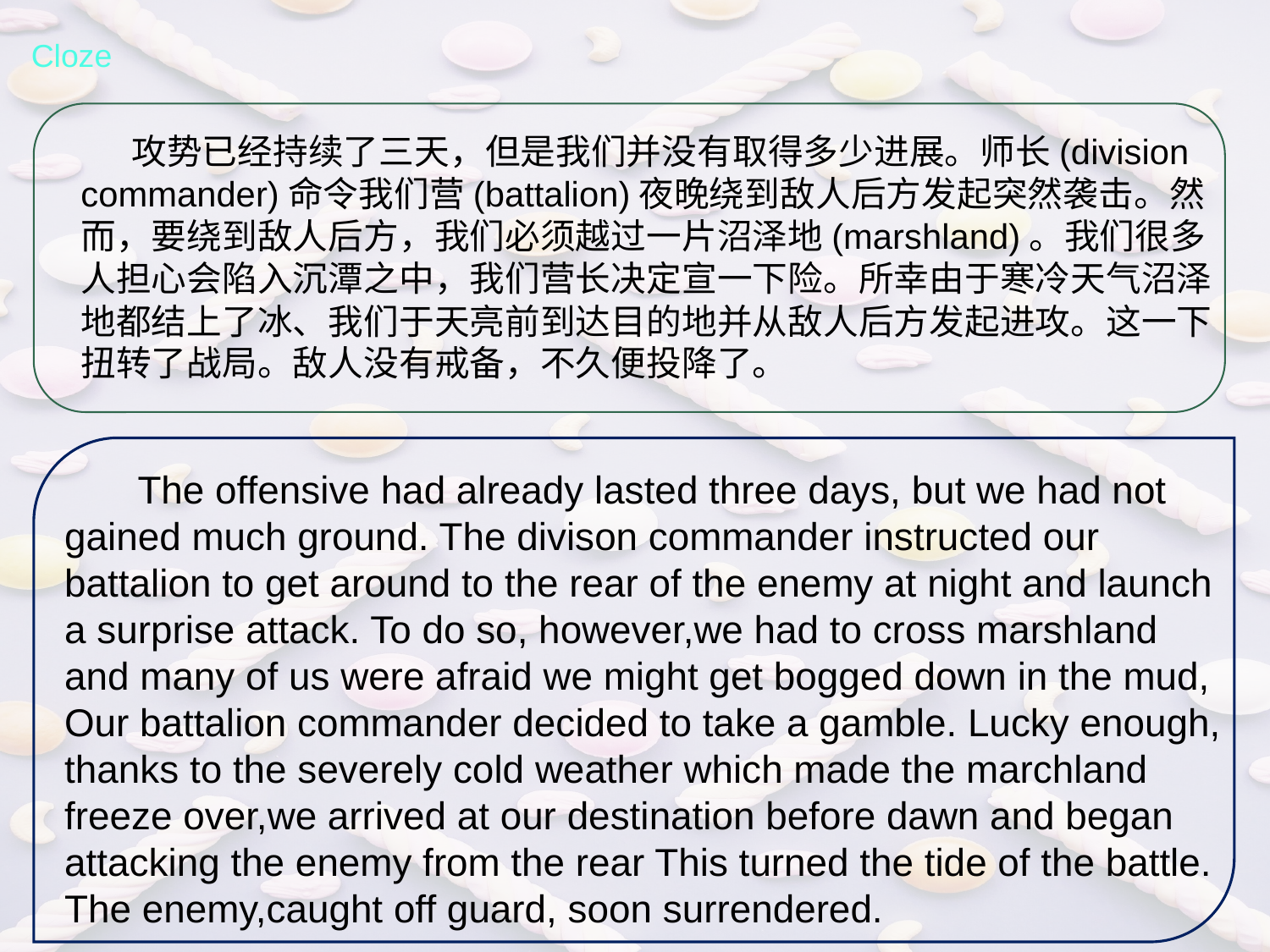

Cloze

      攻势已经持续了三天，但是我们并没有取得多少进展。师长(division commander)命令我们营(battalion)夜晚绕到敌人后方发起突然袭击。然而，要绕到敌人后方，我们必须越过一片沼泽地(marshland)。我们很多人担心会陷入沉潭之中，我们营长决定宣一下险。所幸由于寒冷天气沼泽地都结上了冰、我们于天亮前到达目的地并从敌人后方发起进攻。这一下扭转了战局。敌人没有戒备，不久便投降了。

        The offensive had already lasted three days, but we had not gained much ground. The divison commander instructed our battalion to get around to the rear of the enemy at night and launch a surprise attack. To do so, however,we had to cross marshland and many of us were afraid we might get bogged down in the mud, Our battalion commander decided to take a gamble. Lucky enough, thanks to the severely cold weather which made the marchland freeze over,we arrived at our destination before dawn and began attacking the enemy from the rear This turned the tide of the battle. The enemy,caught off guard, soon surrendered.